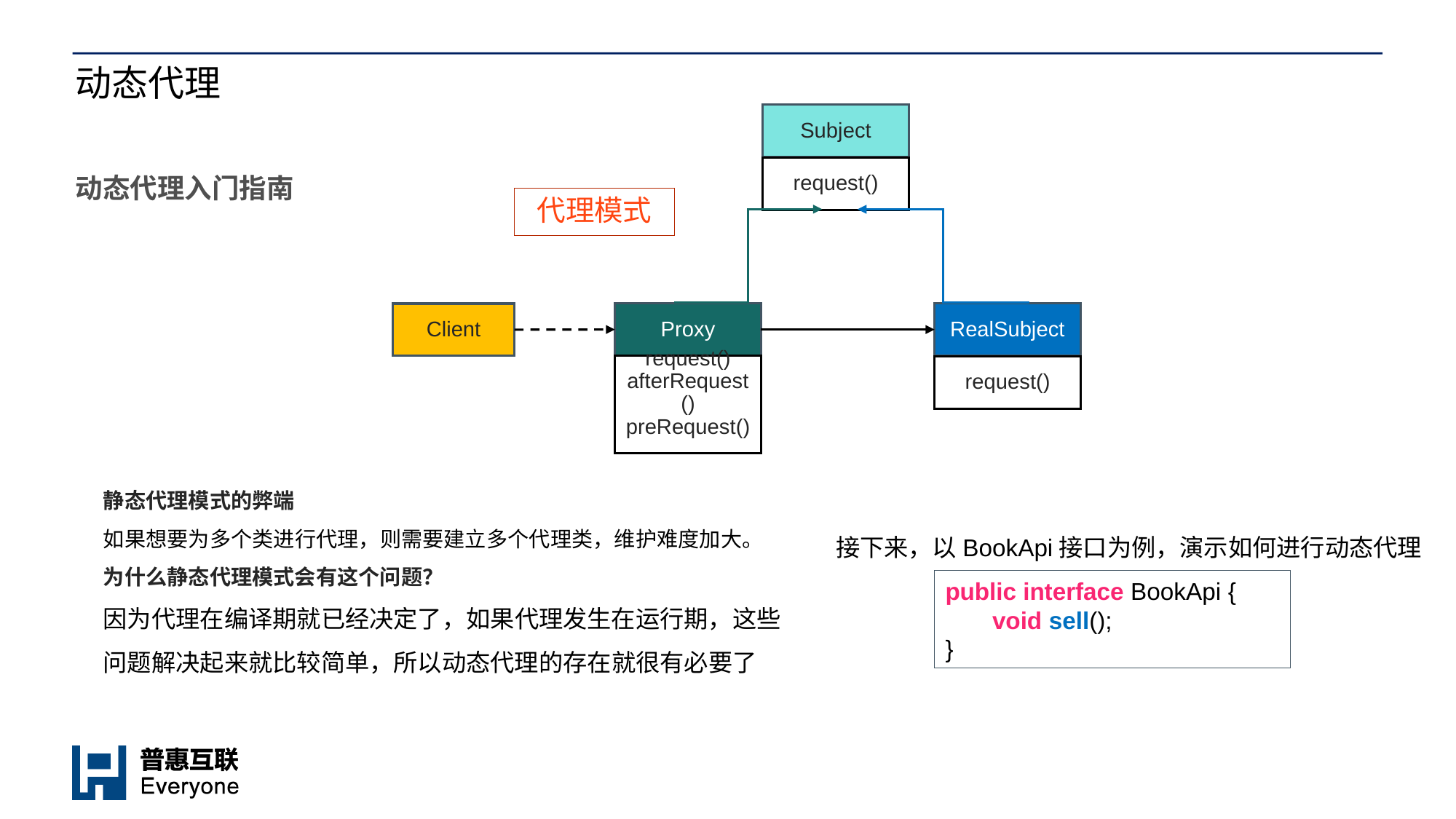

# 动态代理
Subject
request()
Proxy
RealSubject
Client
request()
afterRequest()
preRequest()

request()
代理模式
动态代理入门指南
静态代理模式的弊端
如果想要为多个类进行代理，则需要建立多个代理类，维护难度加大。
为什么静态代理模式会有这个问题？
因为代理在编译期就已经决定了，如果代理发生在运行期，这些问题解决起来就比较简单，所以动态代理的存在就很有必要了
接下来，以BookApi接口为例，演示如何进行动态代理
public interface BookApi {
       void sell();
}